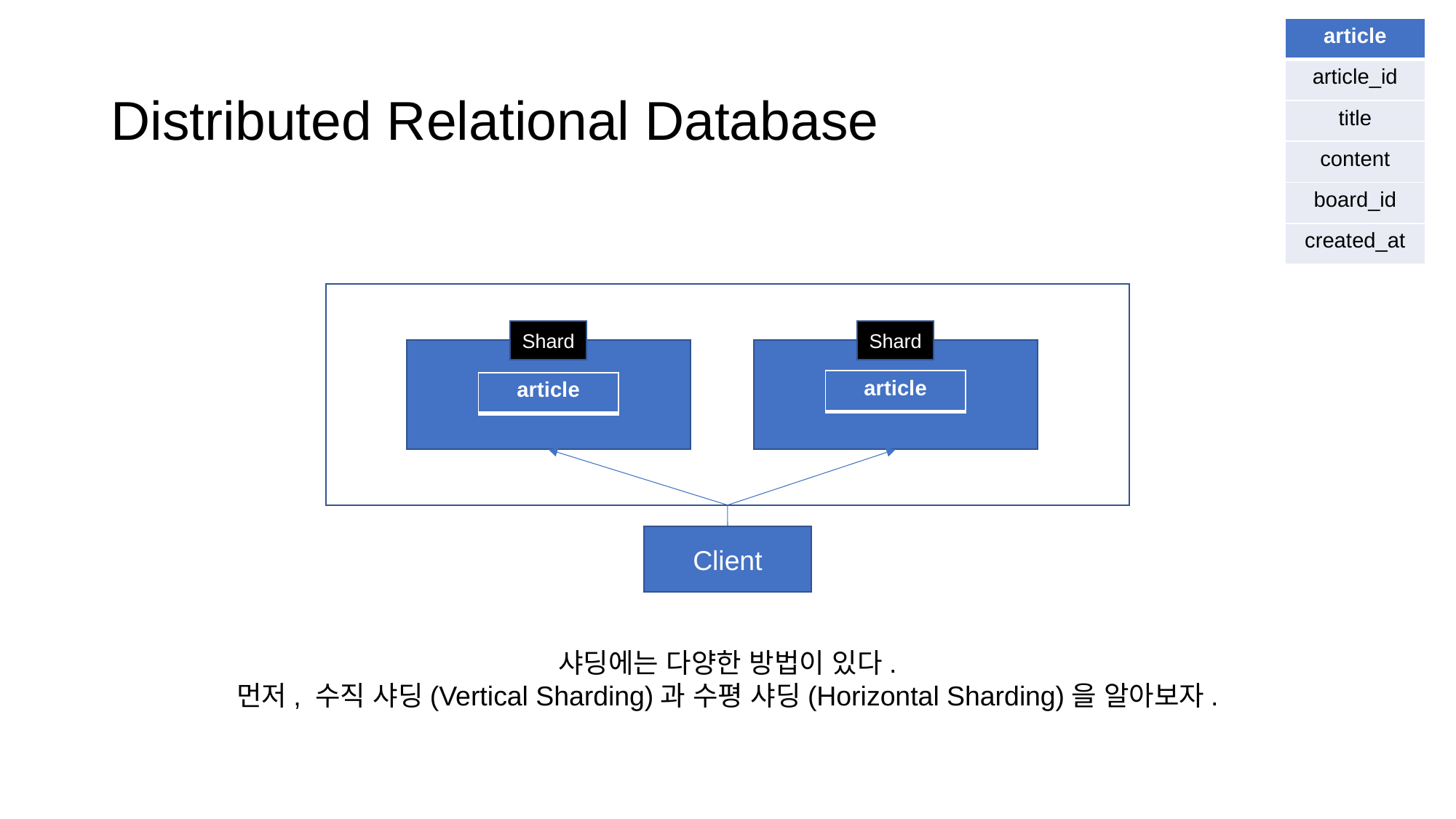

| article |
| --- |
| article\_id |
| title |
| content |
| board\_id |
| created\_at |
# Distributed Relational Database

Shard
Shard

| article |
| --- |
| article |
| --- |
Client
샤딩에는 다양한 방법이 있다.
먼저, 수직 샤딩(Vertical Sharding)과 수평 샤딩(Horizontal Sharding)을 알아보자.